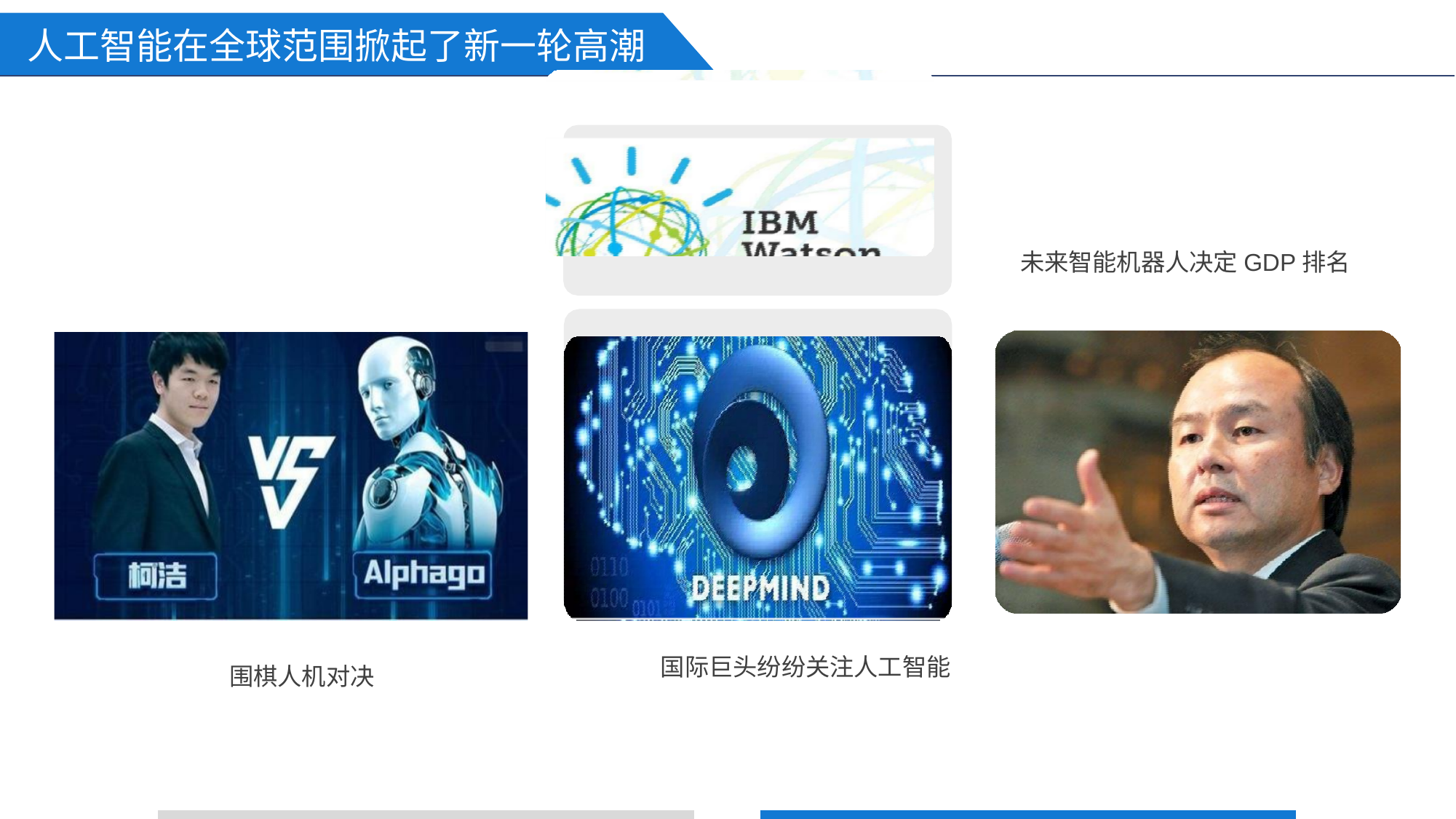

# 人工智能在全球范围掀起了新一轮高潮

未来智能机器人决定GDP排名

国际巨头纷纷关注人工智能
围棋人机对决